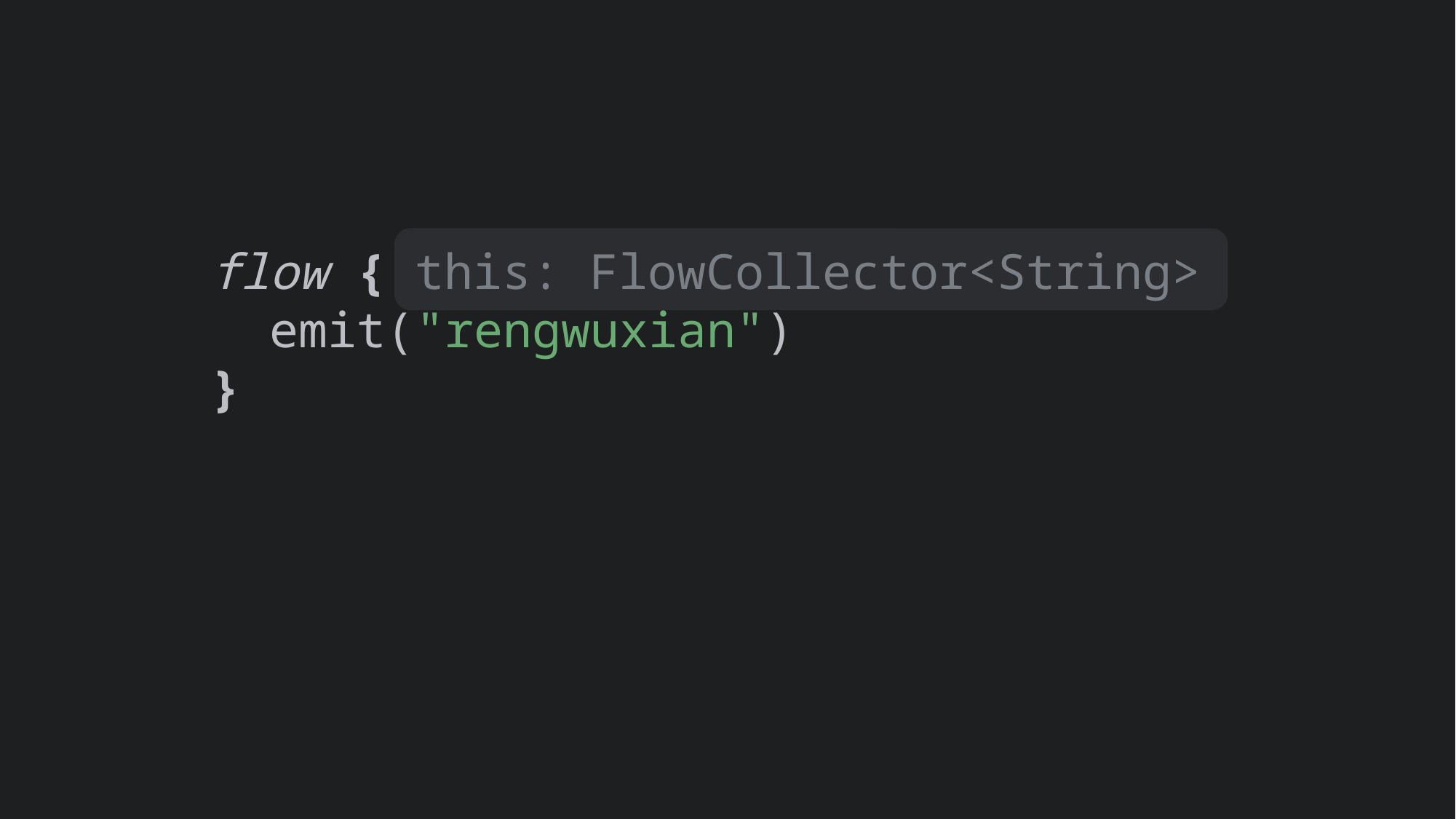

val list = listOf("扔物线", "朱凯")

flow { this: FlowCollector<String>
  emit("rengwuxian")
}